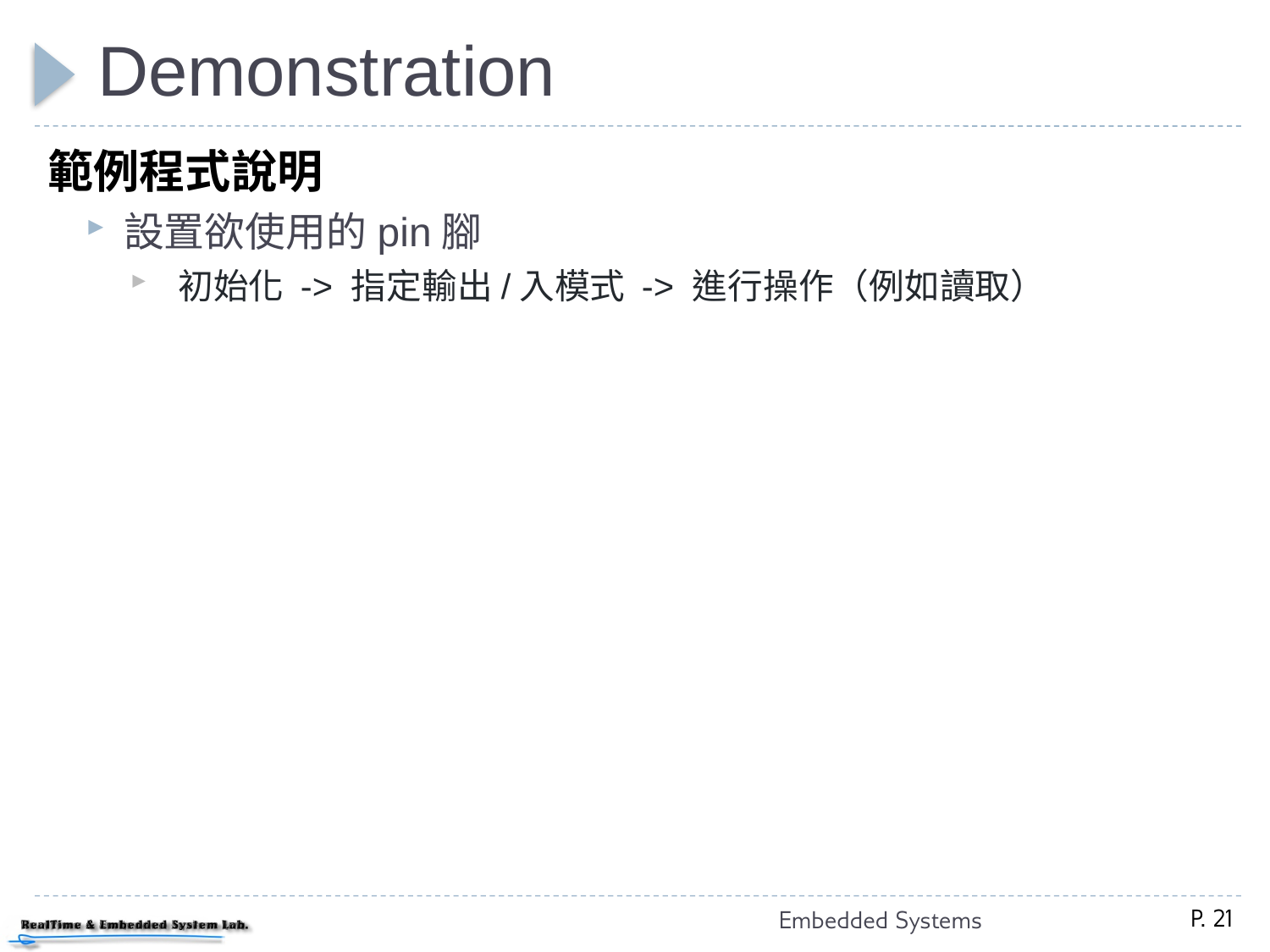

# Demonstration
範例程式說明
設置欲使用的pin腳
 初始化 -> 指定輸出/入模式 -> 進行操作（例如讀取）

Embedded Systems